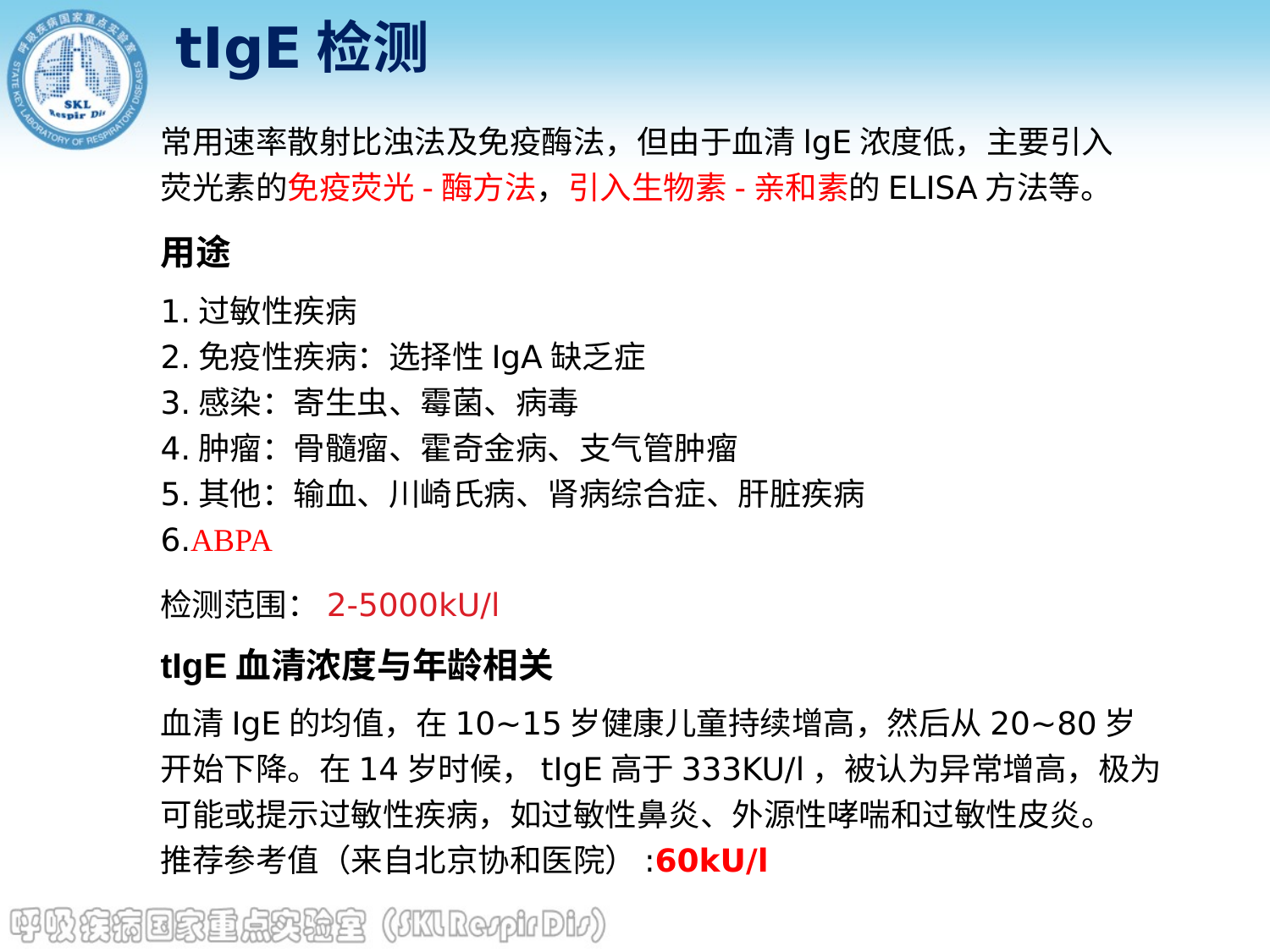

tIgE检测
常用速率散射比浊法及免疫酶法，但由于血清lgE浓度低，主要引入
荧光素的免疫荧光-酶方法，引入生物素-亲和素的ELISA方法等。
用途
1.过敏性疾病
2.免疫性疾病：选择性IgA缺乏症
3.感染：寄生虫、霉菌、病毒
4.肿瘤：骨髓瘤、霍奇金病、支气管肿瘤
5.其他：输血、川崎氏病、肾病综合症、肝脏疾病
6.ABPA
检测范围：2-5000kU/l
tIgE血清浓度与年龄相关
血清IgE的均值，在10~15岁健康儿童持续增高，然后从20~80岁开始下降。在14岁时候，tIgE高于333KU/l，被认为异常增高，极为可能或提示过敏性疾病，如过敏性鼻炎、外源性哮喘和过敏性皮炎。
推荐参考值（来自北京协和医院）:60kU/l